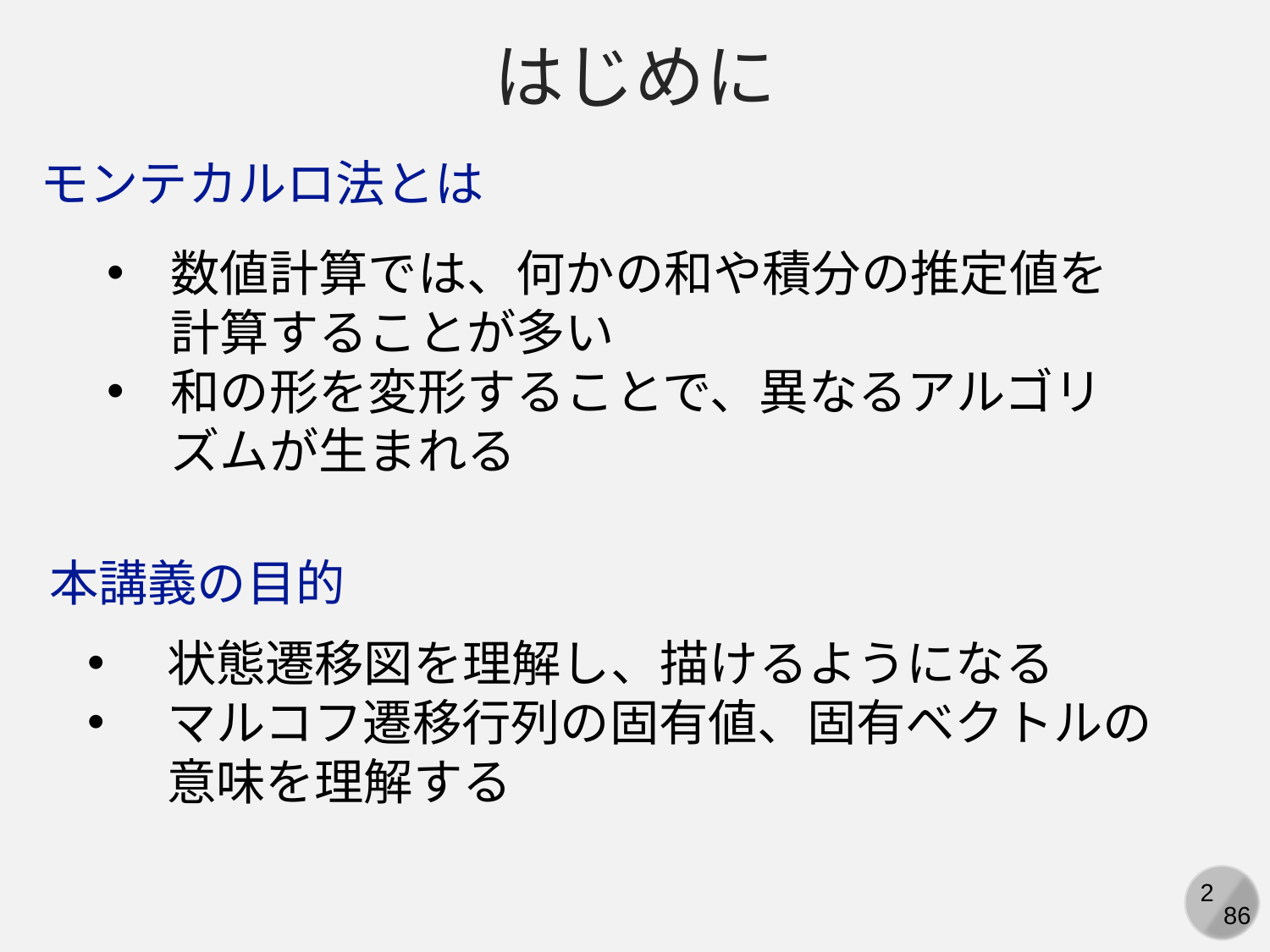

はじめに
モンテカルロ法とは
数値計算では、何かの和や積分の推定値を計算することが多い
和の形を変形することで、異なるアルゴリズムが生まれる
本講義の目的
状態遷移図を理解し、描けるようになる
マルコフ遷移行列の固有値、固有ベクトルの意味を理解する